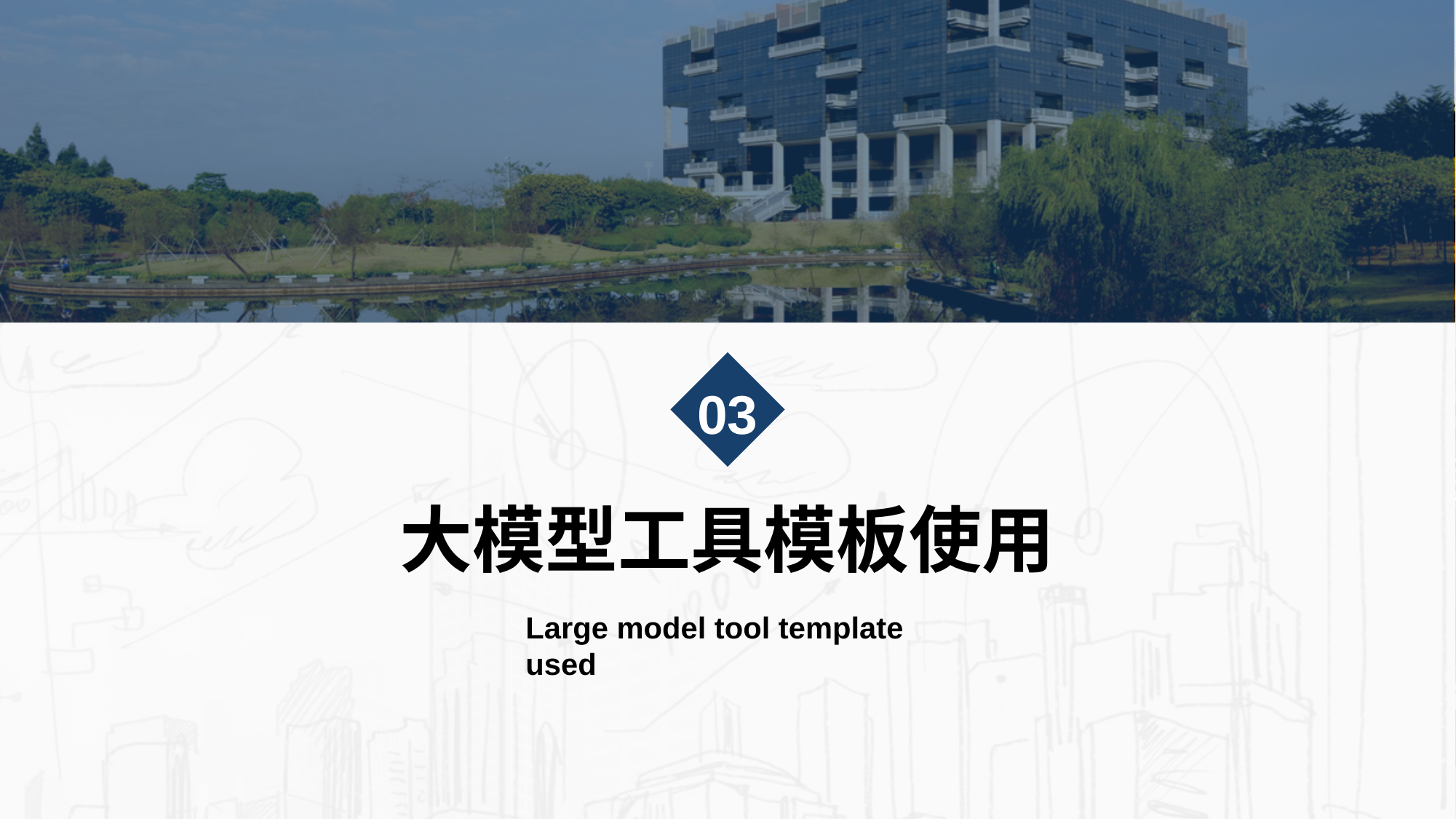

03
大模型工具模板使用

Large model tool template used